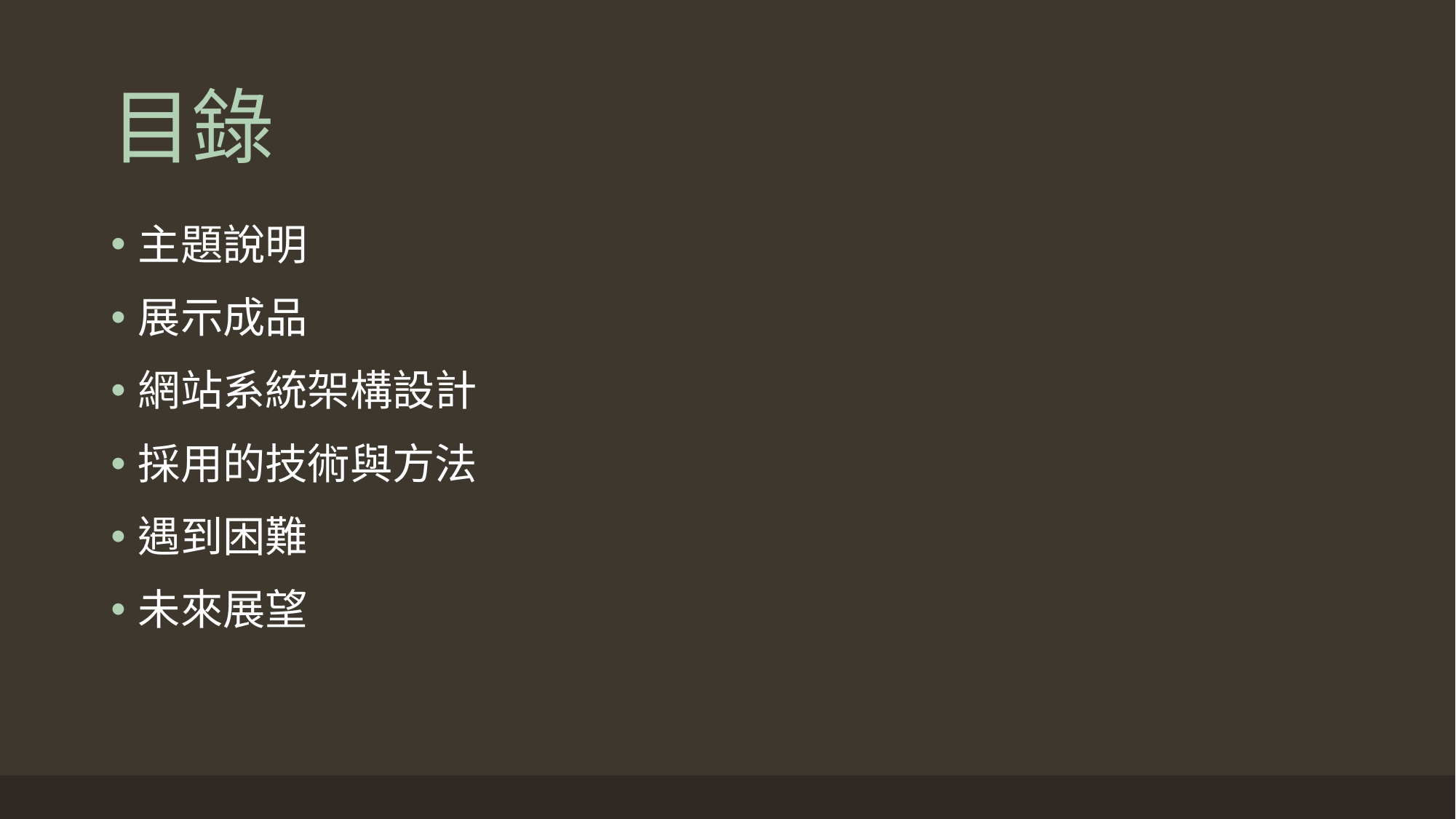

# 目錄
主題說明
展示成品
網站系統架構設計
採用的技術與方法
遇到困難
未來展望